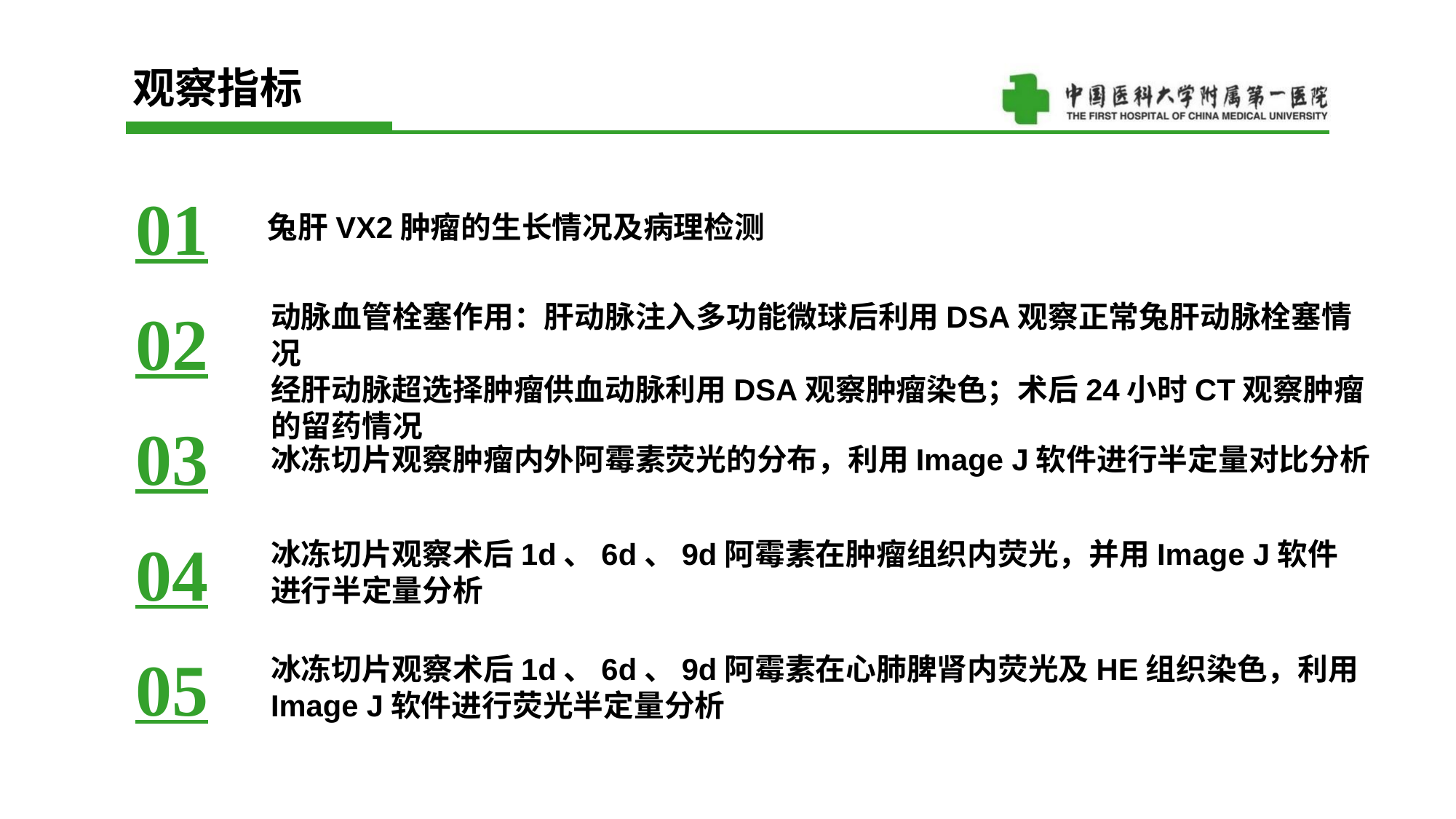

观察指标
01
兔肝VX2肿瘤的生长情况及病理检测
02
动脉血管栓塞作用：肝动脉注入多功能微球后利用DSA观察正常兔肝动脉栓塞情况
经肝动脉超选择肿瘤供血动脉利用DSA观察肿瘤染色；术后24小时CT观察肿瘤的留药情况
03
冰冻切片观察肿瘤内外阿霉素荧光的分布，利用Image J软件进行半定量对比分析
04
冰冻切片观察术后1d、6d、9d阿霉素在肿瘤组织内荧光，并用Image J软件进行半定量分析
05
冰冻切片观察术后1d、6d、9d阿霉素在心肺脾肾内荧光及HE组织染色，利用Image J软件进行荧光半定量分析